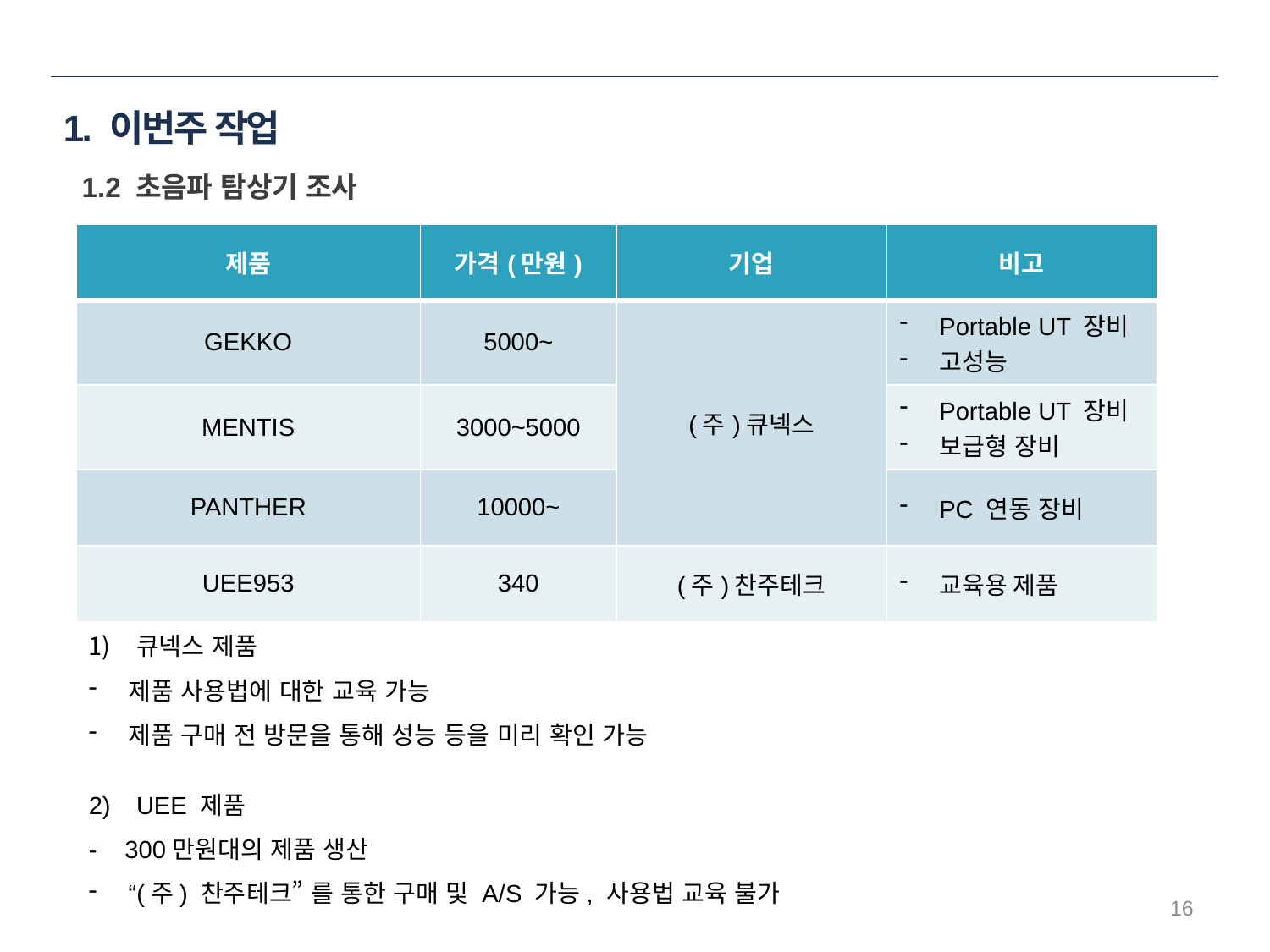

1. 이번주 작업
 1.2 초음파 탐상기 조사
| 제품 | 가격(만원) | 기업 | 비고 |
| --- | --- | --- | --- |
| GEKKO | 5000~ | (주)큐넥스 | Portable UT 장비 고성능 |
| MENTIS | 3000~5000 |  | Portable UT 장비 보급형 장비 |
| PANTHER | 10000~ |  | PC 연동 장비 |
| UEE953 | 340 | (주)찬주테크 | 교육용 제품 |
큐넥스 제품
제품 사용법에 대한 교육 가능
제품 구매 전 방문을 통해 성능 등을 미리 확인 가능

UEE 제품
-    300만원대의 제품 생산
“(주) 찬주테크” 를 통한 구매 및 A/S 가능, 사용법 교육 불가
16